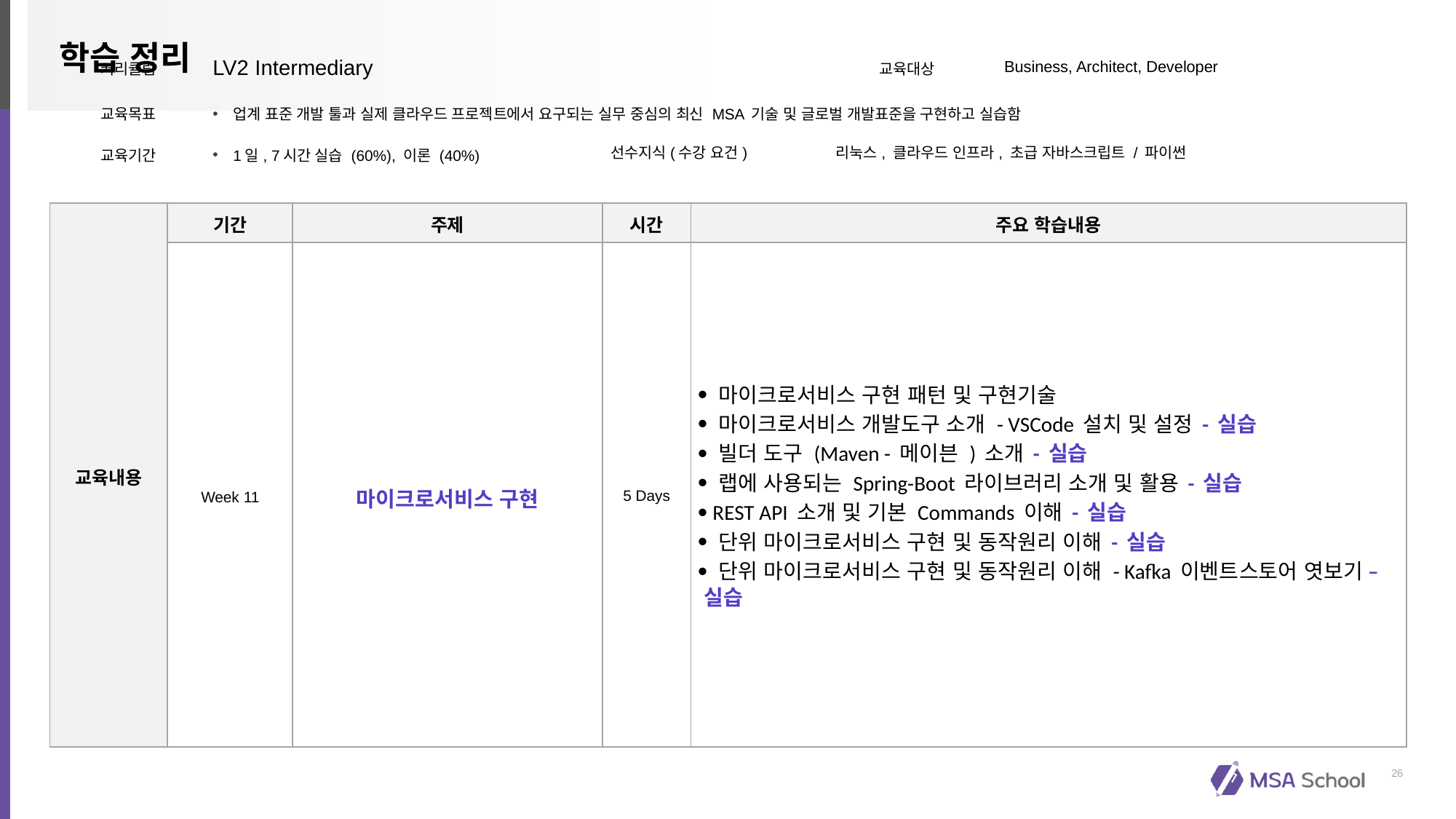

| 커리큘럼 | LV2 Intermediary |  | 교육대상 | Business, Architect, Developer |
| --- | --- | --- | --- | --- |
| 교육목표 | 업계 표준 개발 툴과 실제 클라우드 프로젝트에서 요구되는 실무 중심의 최신 MSA 기술 및 글로벌 개발표준을 구현하고 실습함 |  |  |  |
| 교육기간 | 1일, 7시간 실습 (60%), 이론 (40%) | 선수지식(수강 요건) | 리눅스, 클라우드 인프라, 초급 자바스크립트 / 파이썬 |  |
| 교육내용 | 기간 | 주제 | 시간 | 주요 학습내용 |
| --- | --- | --- | --- | --- |
|  | Week 11 | 마이크로서비스 구현 | 5 Days | 마이크로서비스 구현 패턴 및 구현기술 마이크로서비스 개발도구 소개 - VSCode 설치 및 설정 - 실습 빌더 도구 (Maven - 메이븐 ) 소개 - 실습 랩에 사용되는 Spring-Boot 라이브러리 소개 및 활용 - 실습 REST API 소개 및 기본 Commands 이해 - 실습 단위 마이크로서비스 구현 및 동작원리 이해 - 실습 단위 마이크로서비스 구현 및 동작원리 이해 - Kafka 이벤트스토어 엿보기 – 실습 |